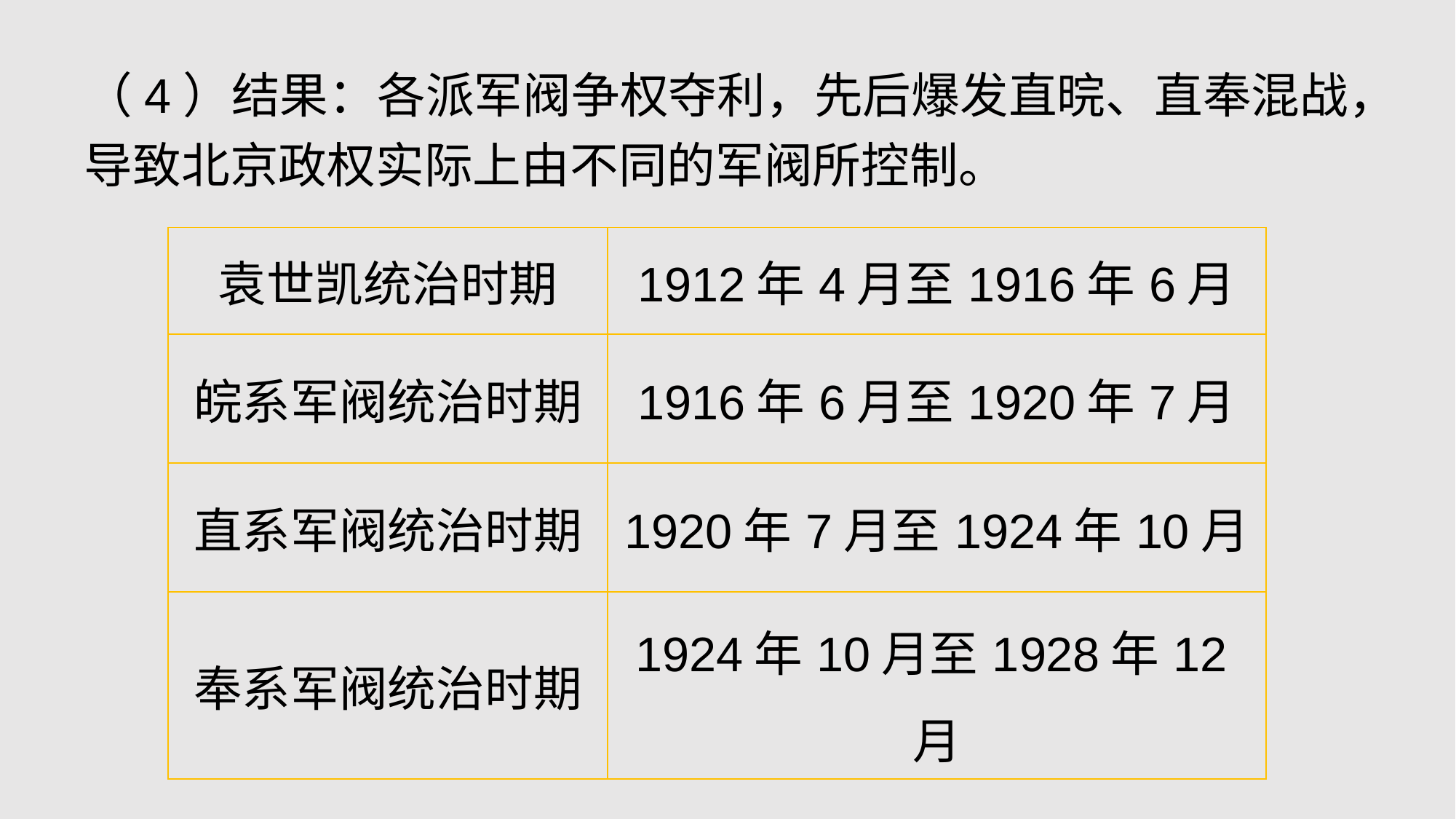

（4）结果：各派军阀争权夺利，先后爆发直晥、直奉混战，导致北京政权实际上由不同的军阀所控制。
| 袁世凯统治时期 | 1912年4月至1916年6月 |
| --- | --- |
| 皖系军阀统治时期 | 1916年6月至1920年7月 |
| 直系军阀统治时期 | 1920年7月至1924年10月 |
| 奉系军阀统治时期 | 1924年10月至1928年12月 |